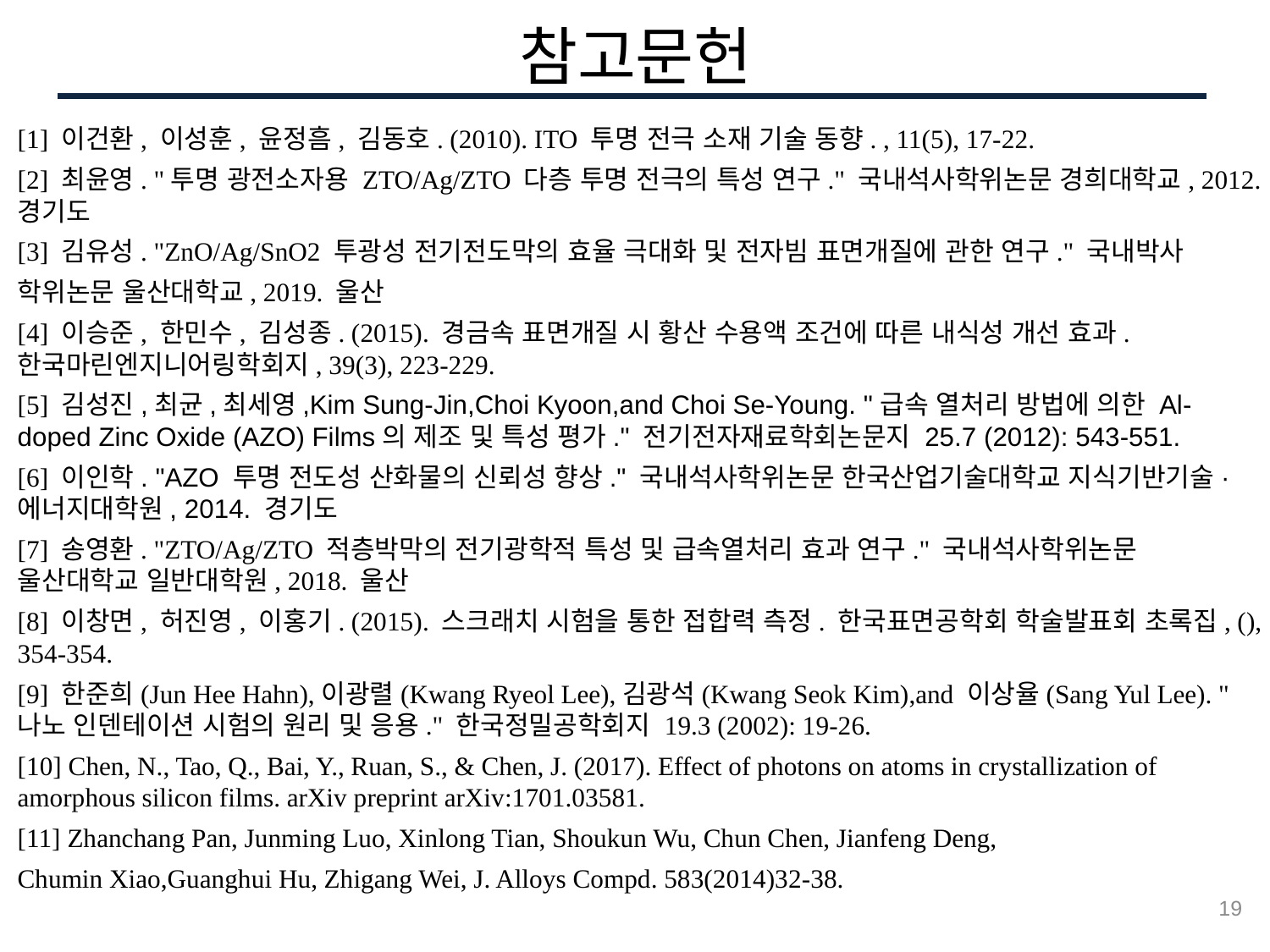

참고문헌
[1] 이건환, 이성훈, 윤정흠, 김동호. (2010). ITO 투명 전극 소재 기술 동향. , 11(5), 17-22.
[2] 최윤영. "투명 광전소자용 ZTO/Ag/ZTO 다층 투명 전극의 특성 연구." 국내석사학위논문 경희대학교, 2012. 경기도
[3] 김유성. "ZnO/Ag/SnO2 투광성 전기전도막의 효율 극대화 및 전자빔 표면개질에 관한 연구." 국내박사
학위논문 울산대학교, 2019. 울산
[4] 이승준, 한민수, 김성종. (2015). 경금속 표면개질 시 황산 수용액 조건에 따른 내식성 개선 효과. 한국마린엔지니어링학회지, 39(3), 223-229.
[5] 김성진,최균,최세영,Kim Sung-Jin,Choi Kyoon,and Choi Se-Young. "급속 열처리 방법에 의한 Al-doped Zinc Oxide (AZO) Films의 제조 및 특성 평가." 전기전자재료학회논문지 25.7 (2012): 543-551.
[6] 이인학. "AZO 투명 전도성 산화물의 신뢰성 향상." 국내석사학위논문 한국산업기술대학교 지식기반기술·에너지대학원, 2014. 경기도
[7] 송영환. "ZTO/Ag/ZTO 적층박막의 전기광학적 특성 및 급속열처리 효과 연구." 국내석사학위논문 울산대학교 일반대학원, 2018. 울산
[8] 이창면, 허진영, 이홍기. (2015). 스크래치 시험을 통한 접합력 측정. 한국표면공학회 학술발표회 초록집, (), 354-354.
[9] 한준희(Jun Hee Hahn),이광렬(Kwang Ryeol Lee),김광석(Kwang Seok Kim),and 이상율(Sang Yul Lee). "나노 인덴테이션 시험의 원리 및 응용." 한국정밀공학회지 19.3 (2002): 19-26.
[10] Chen, N., Tao, Q., Bai, Y., Ruan, S., & Chen, J. (2017). Effect of photons on atoms in crystallization of amorphous silicon films. arXiv preprint arXiv:1701.03581.
[11] Zhanchang Pan, Junming Luo, Xinlong Tian, Shoukun Wu, Chun Chen, Jianfeng Deng,
Chumin Xiao,Guanghui Hu, Zhigang Wei, J. Alloys Compd. 583(2014)32-38.
19